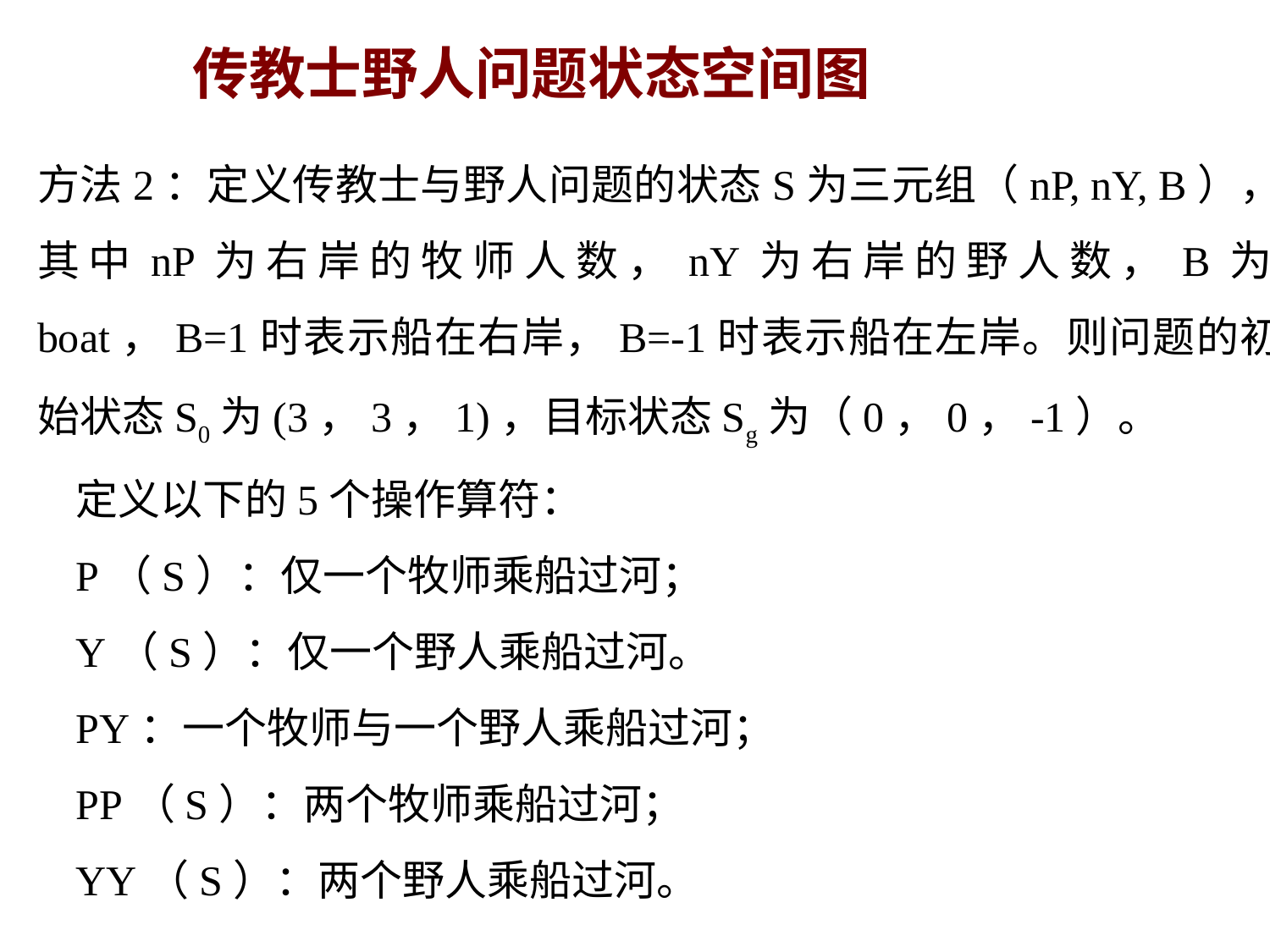

# 传教士野人问题状态空间图
方法2：定义传教士与野人问题的状态S为三元组（nP, nY, B），其中nP为右岸的牧师人数，nY为右岸的野人数，B为boat，B=1时表示船在右岸，B=-1时表示船在左岸。则问题的初始状态S0为(3，3，1)，目标状态Sg为（0，0，-1）。
定义以下的5个操作算符：
P（S）：仅一个牧师乘船过河；
Y（S）：仅一个野人乘船过河。
PY：一个牧师与一个野人乘船过河；
PP（S）：两个牧师乘船过河；
YY（S）：两个野人乘船过河。